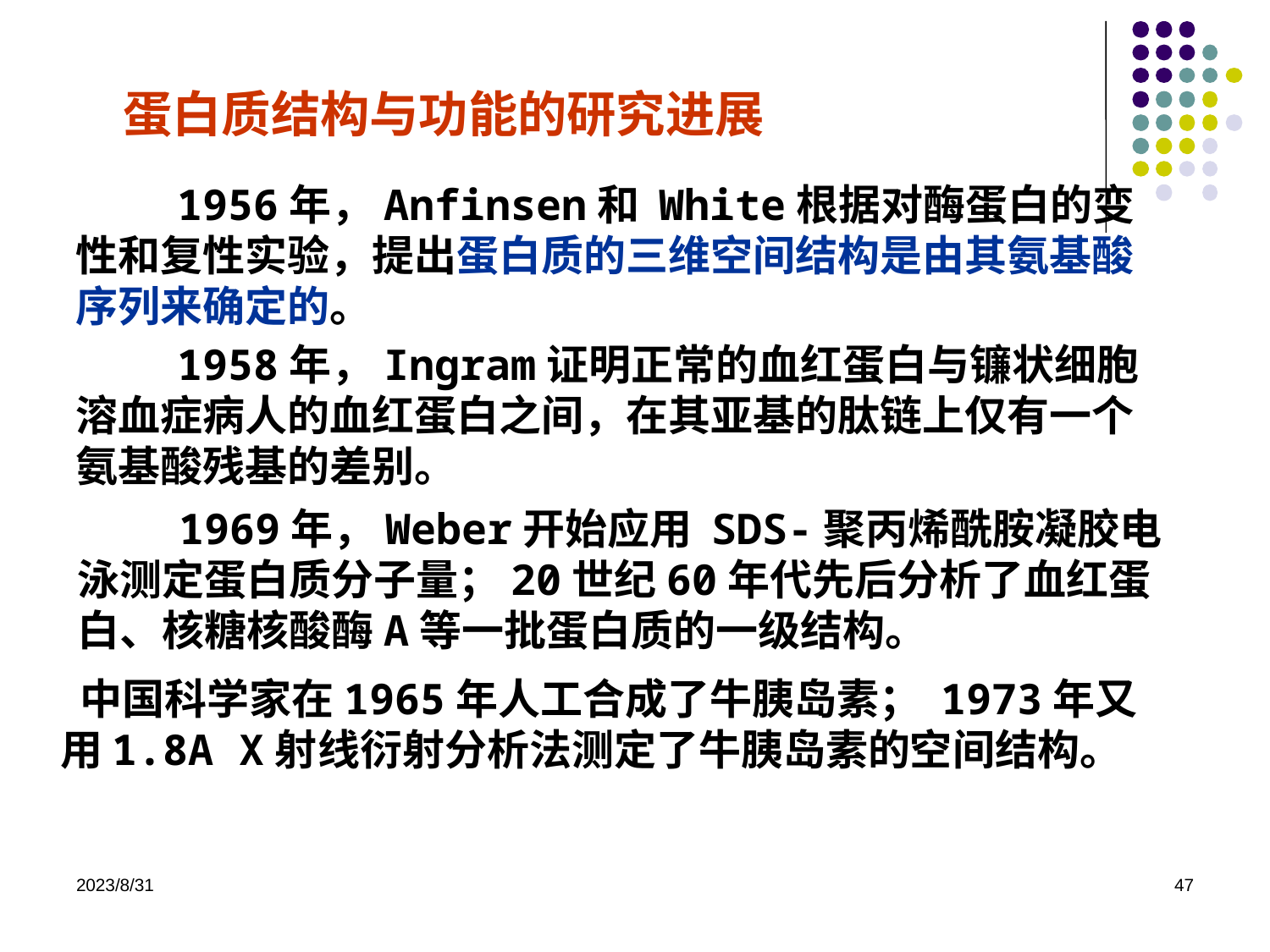

蛋白质结构与功能的研究进展
    1956年，Anfinsen和 White根据对酶蛋白的变性和复性实验，提出蛋白质的三维空间结构是由其氨基酸序列来确定的。
    1958年，Ingram证明正常的血红蛋白与镰状细胞溶血症病人的血红蛋白之间，在其亚基的肽链上仅有一个氨基酸残基的差别。
    1969年，Weber开始应用 SDS-聚丙烯酰胺凝胶电泳测定蛋白质分子量；20世纪60年代先后分析了血红蛋白、核糖核酸酶A等一批蛋白质的一级结构。

      中国科学家在1965年人工合成了牛胰岛素； 1973年又用1.8A X射线衍射分析法测定了牛胰岛素的空间结构。
2023/8/31
47